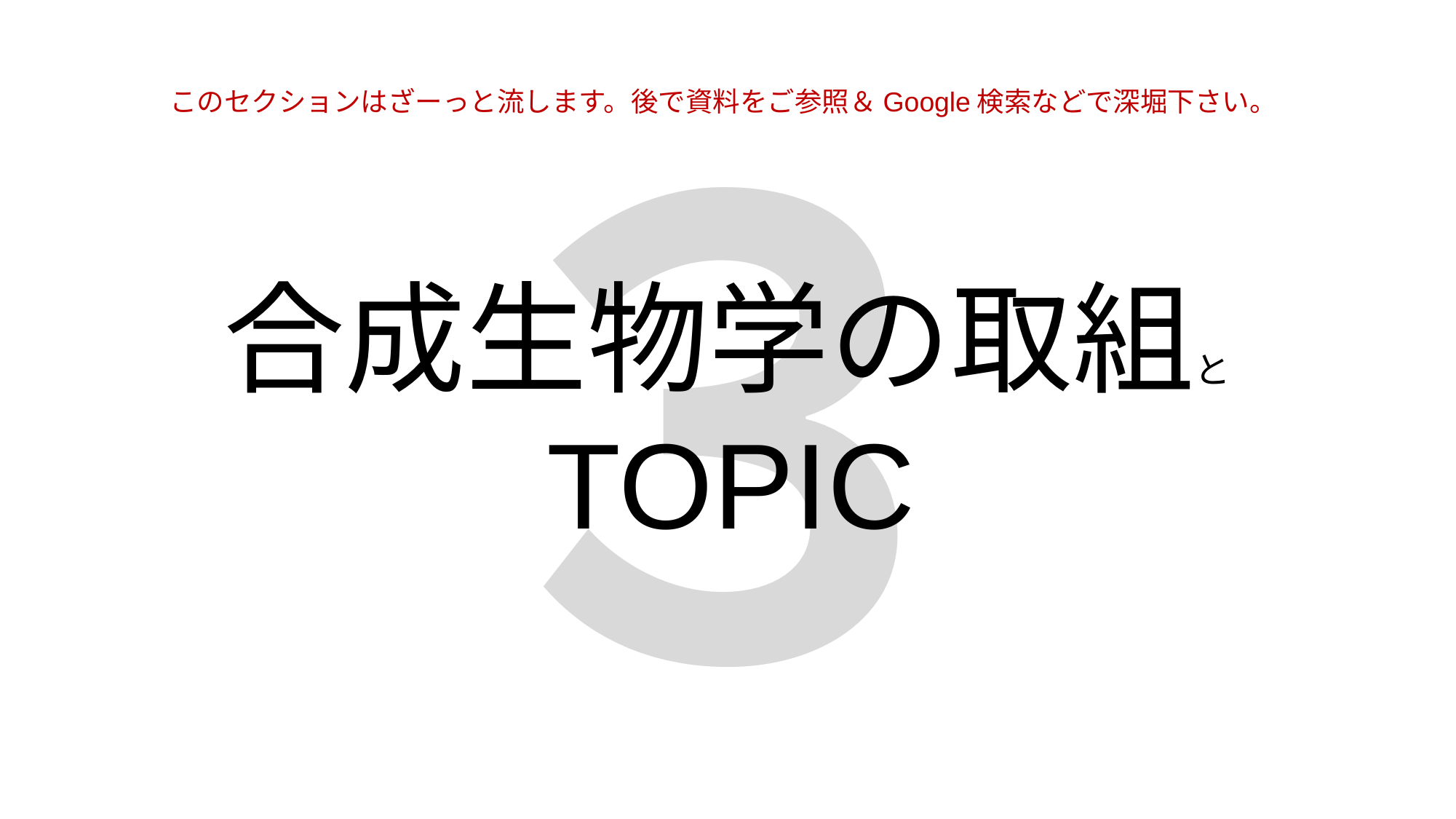

３
このセクションはざーっと流します。後で資料をご参照＆Google検索などで深堀下さい。
合成生物学の取組とTOPIC